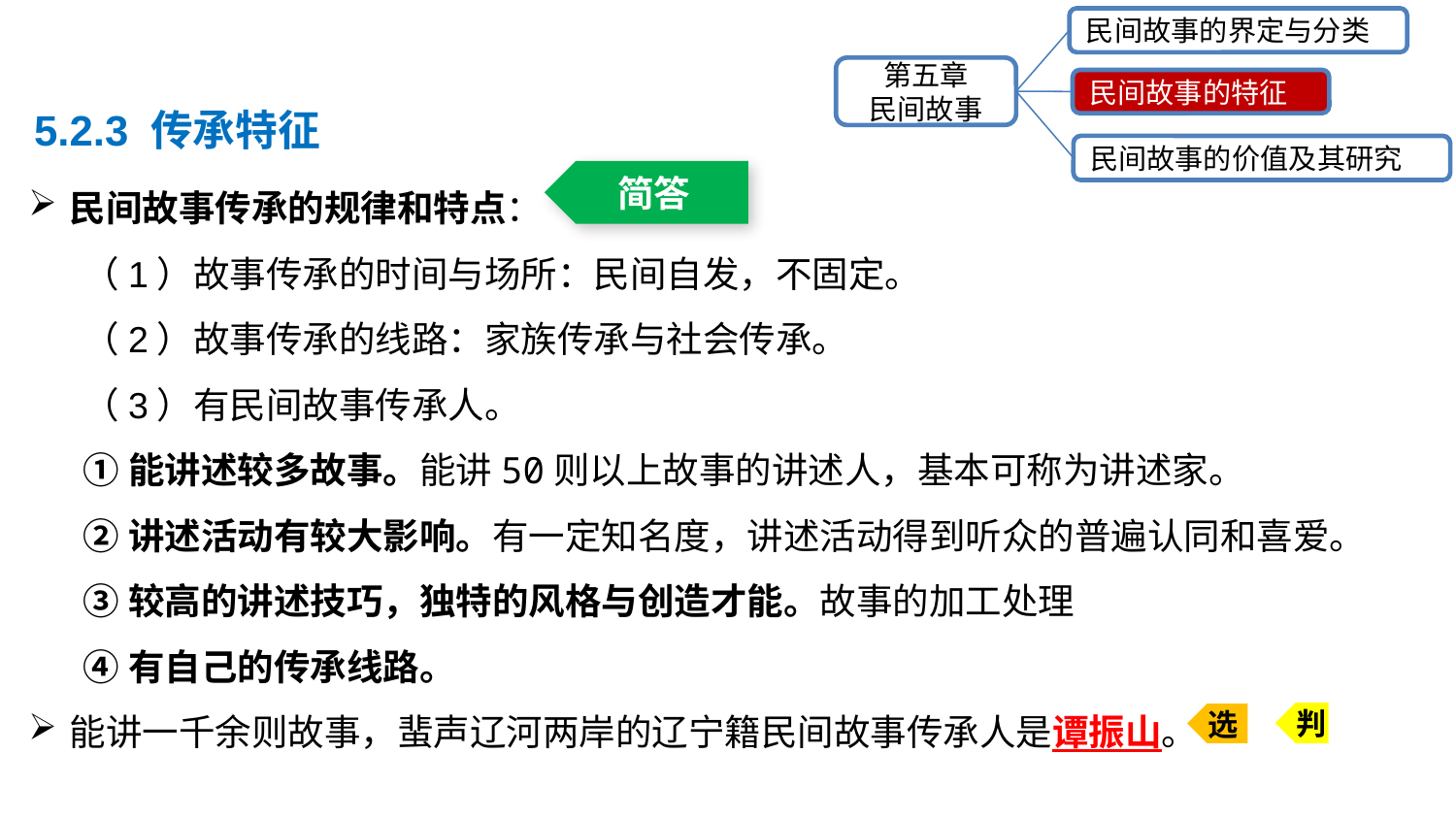

民间故事的界定与分类
第五章
民间故事
民间故事的特征
民间故事的价值及其研究
5.2.3 传承特征
民间故事传承的规律和特点：
（1）故事传承的时间与场所：民间自发，不固定。
（2）故事传承的线路：家族传承与社会传承。
（3）有民间故事传承人。
①能讲述较多故事。能讲50则以上故事的讲述人，基本可称为讲述家。
②讲述活动有较大影响。有一定知名度，讲述活动得到听众的普遍认同和喜爱。
③较高的讲述技巧，独特的风格与创造才能。故事的加工处理
④有自己的传承线路。
能讲一千余则故事，蜚声辽河两岸的辽宁籍民间故事传承人是谭振山。
简答
判
选